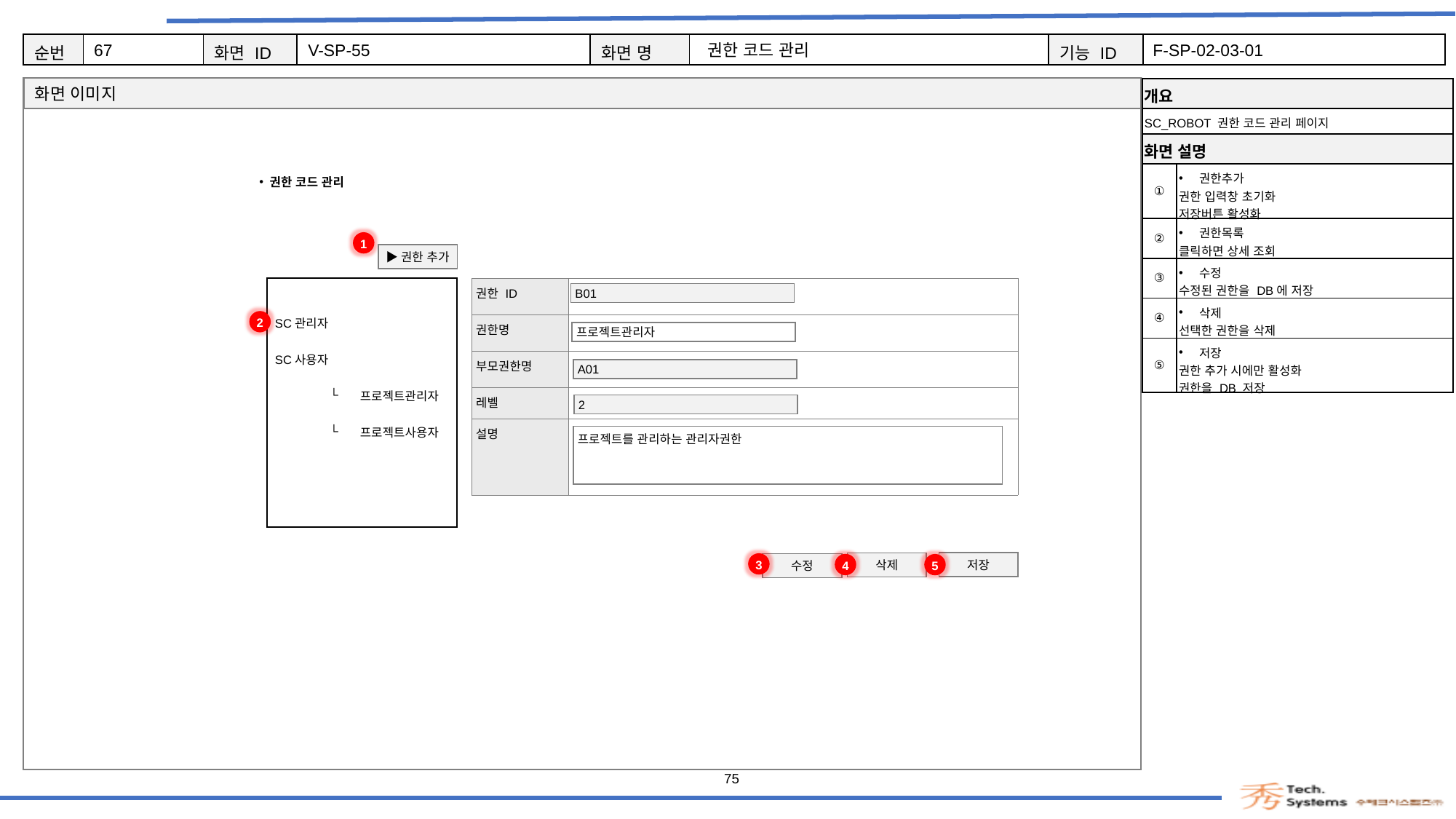

67
V-SP-55
권한 코드 관리
F-SP-02-03-01
| 개요 |  |
| --- | --- |
| SC\_ROBOT 권한 코드 관리 페이지 |  |
| 화면 설명 | Description |
| ① | 권한추가 권한 입력창 초기화 저장버튼 활성화 |
| ② | 권한목록 클릭하면 상세 조회 |
| ③ | 수정 수정된 권한을 DB에 저장 |
| ④ | 삭제 선택한 권한을 삭제 |
| ⑤ | 저장 권한 추가 시에만 활성화 권한을 DB 저장 |
권한 코드 관리
1

▶권한 추가
|  |  |
| --- | --- |
| SC관리자 |  |
| SC사용자 |  |
| └ | 프로젝트관리자 |
| └ | 프로젝트사용자 |
|  |  |
|  |  |
| 권한 ID |  |
| --- | --- |
| 권한명 |  |
| 부모권한명 |  |
| 레벨 |  |
| 설명 |  |
B01
2

프로젝트관리자
A01
2
프로젝트를 관리하는 관리자권한
3

저장
4

5

삭제
수정